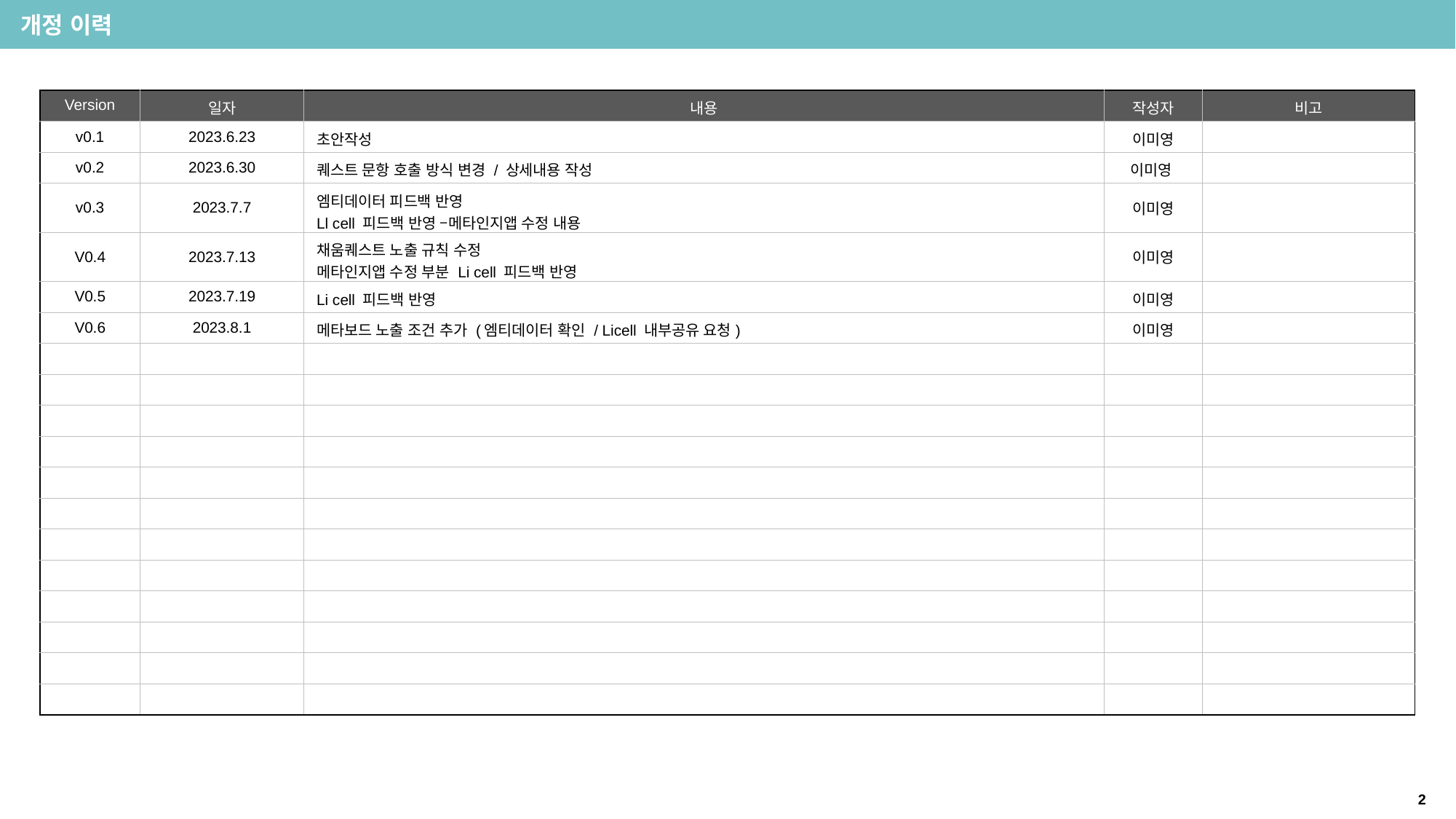

개정 이력
| Version | 일자 | 내용 | 작성자 | 비고 |
| --- | --- | --- | --- | --- |
| v0.1 | 2023.6.23 | 초안작성 | 이미영 |  |
| v0.2 | 2023.6.30 | 퀘스트 문항 호출 방식 변경 / 상세내용 작성 | 이미영 |  |
| v0.3 | 2023.7.7 | 엠티데이터 피드백 반영 Ll cell 피드백 반영 –메타인지앱 수정 내용 | 이미영 |  |
| V0.4 | 2023.7.13 | 채움퀘스트 노출 규칙 수정 메타인지앱 수정 부분 Li cell 피드백 반영 | 이미영 |  |
| V0.5 | 2023.7.19 | Li cell 피드백 반영 | 이미영 |  |
| V0.6 | 2023.8.1 | 메타보드 노출 조건 추가 (엠티데이터 확인 / Licell 내부공유 요청) | 이미영 |  |
|  |  |  |  |  |
|  |  |  |  |  |
|  |  |  |  |  |
|  |  |  |  |  |
|  |  |  |  |  |
|  |  |  |  |  |
|  |  |  |  |  |
|  |  |  |  |  |
|  |  |  |  |  |
|  |  |  |  |  |
|  |  |  |  |  |
|  |  |  |  |  |